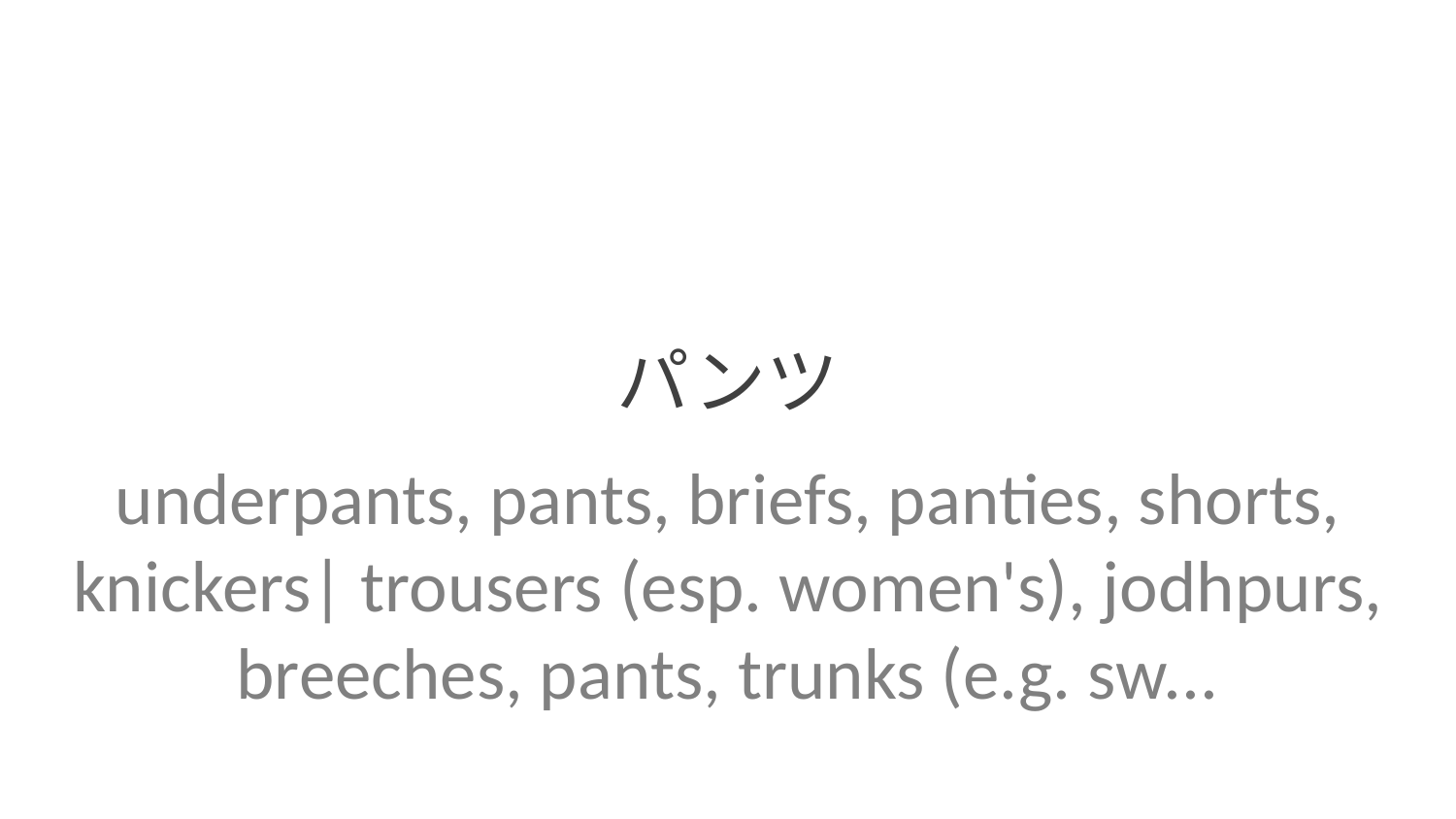

パンツ
underpants, pants, briefs, panties, shorts, knickers| trousers (esp. women's), jodhpurs, breeches, pants, trunks (e.g. sw...